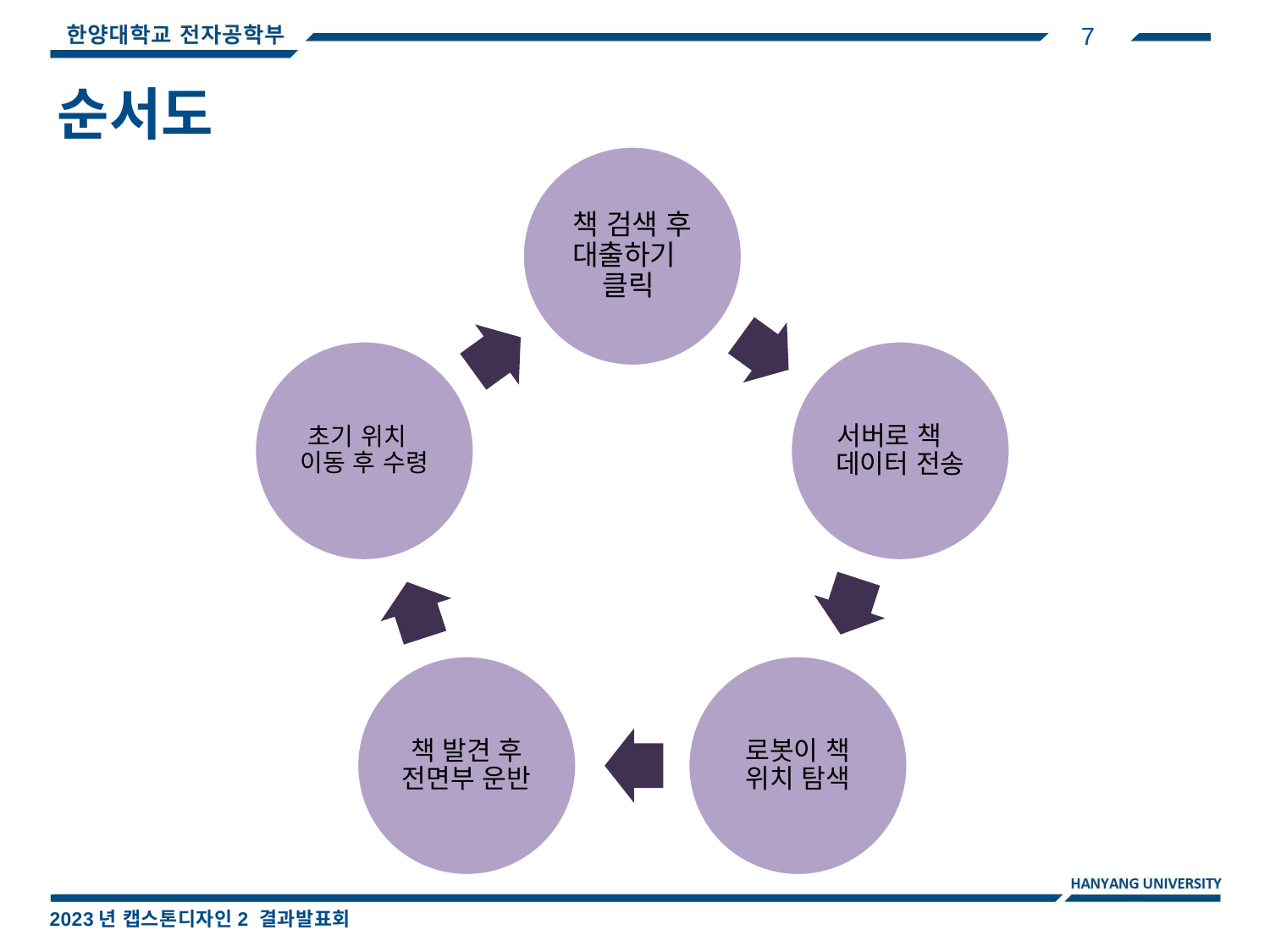

7
순서도
책 검색 후 대출하기   클릭

서버로 책    데이터 전송

로봇이 책 위치 탐색

책 발견 후 전면부 운반

초기 위치   이동 후 수령